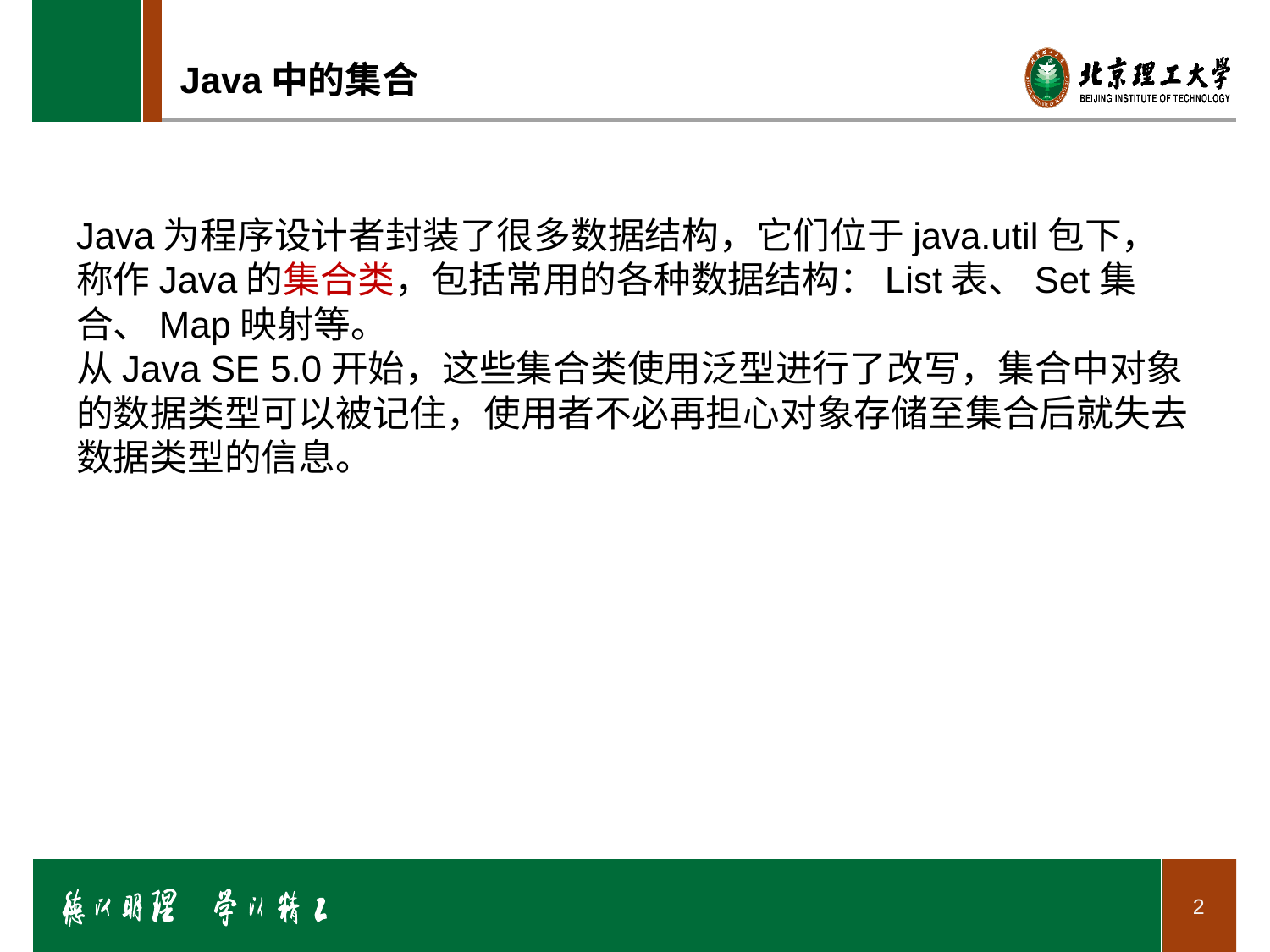

# Java中的集合
Java为程序设计者封装了很多数据结构，它们位于java.util包下，称作Java的集合类，包括常用的各种数据结构：List表、Set集合、Map映射等。
从Java SE 5.0开始，这些集合类使用泛型进行了改写，集合中对象的数据类型可以被记住，使用者不必再担心对象存储至集合后就失去数据类型的信息。